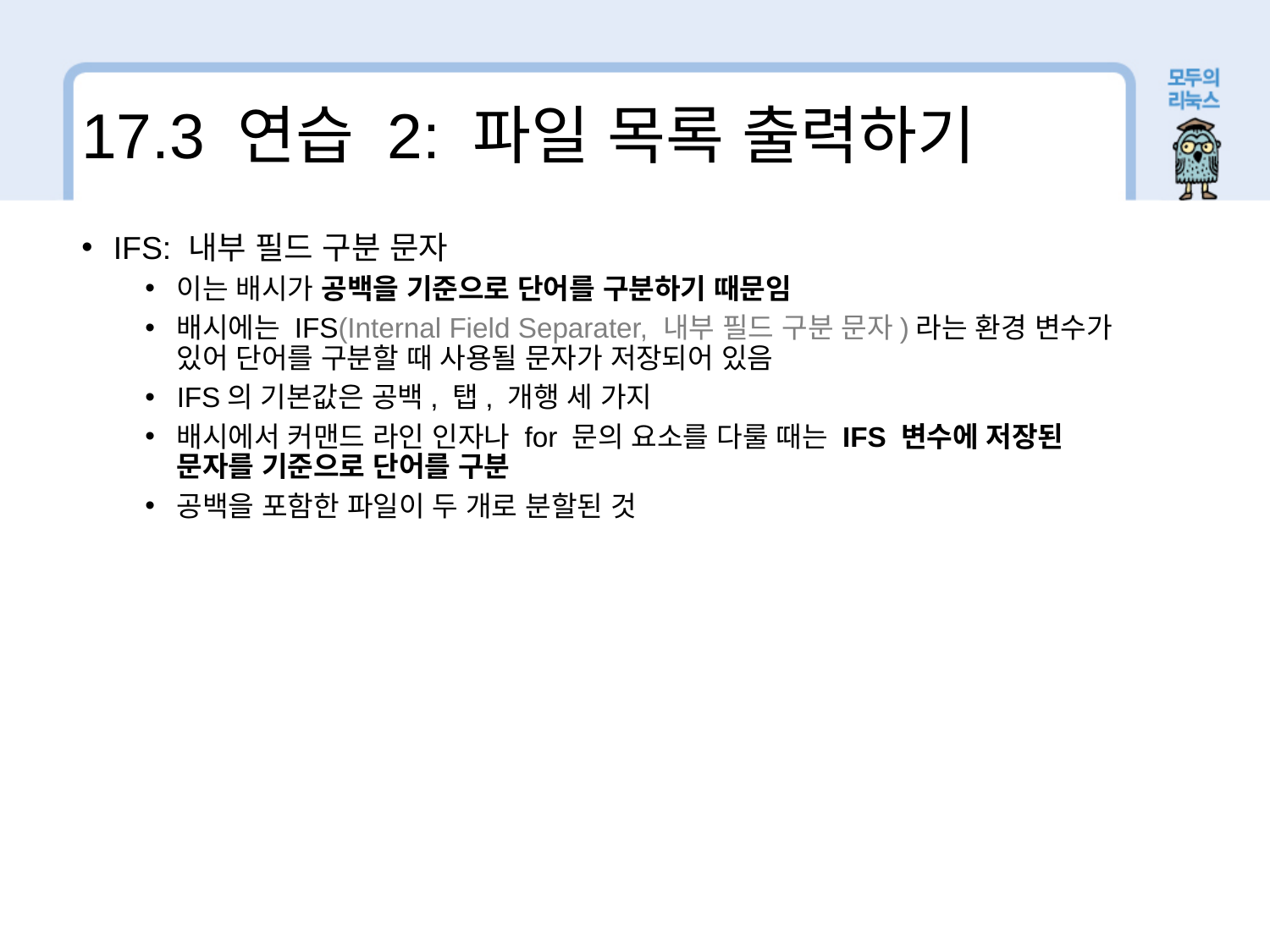

17.3 연습 2: 파일 목록 출력하기
IFS: 내부 필드 구분 문자
이는 배시가 공백을 기준으로 단어를 구분하기 때문임
배시에는 IFS(Internal Field Separater, 내부 필드 구분 문자)라는 환경 변수가 있어 단어를 구분할 때 사용될 문자가 저장되어 있음
IFS의 기본값은 공백, 탭, 개행 세 가지
배시에서 커맨드 라인 인자나 for 문의 요소를 다룰 때는 IFS 변수에 저장된 문자를 기준으로 단어를 구분
공백을 포함한 파일이 두 개로 분할된 것